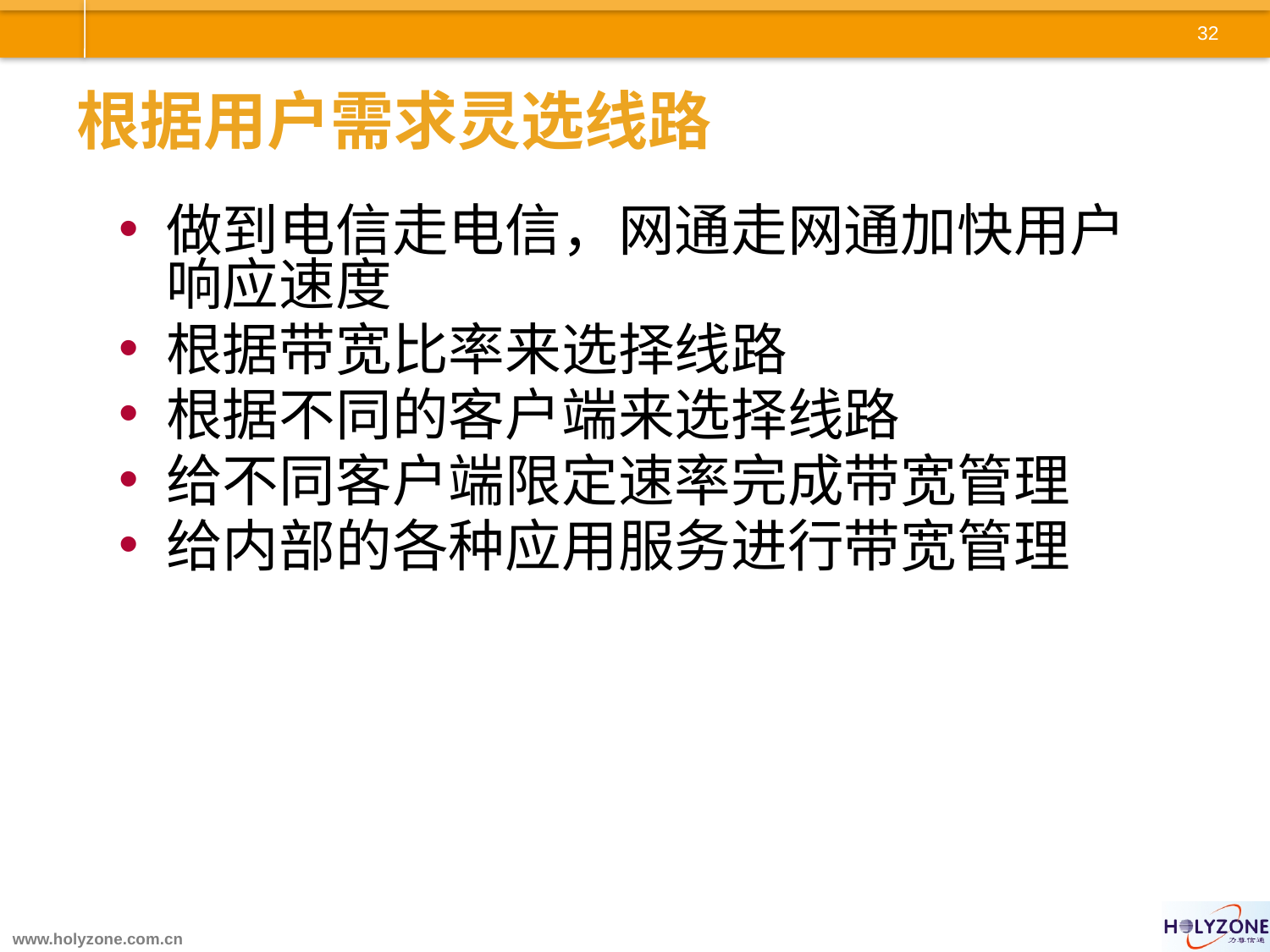

# 根据用户需求灵选线路
做到电信走电信，网通走网通加快用户响应速度
根据带宽比率来选择线路
根据不同的客户端来选择线路
给不同客户端限定速率完成带宽管理
给内部的各种应用服务进行带宽管理